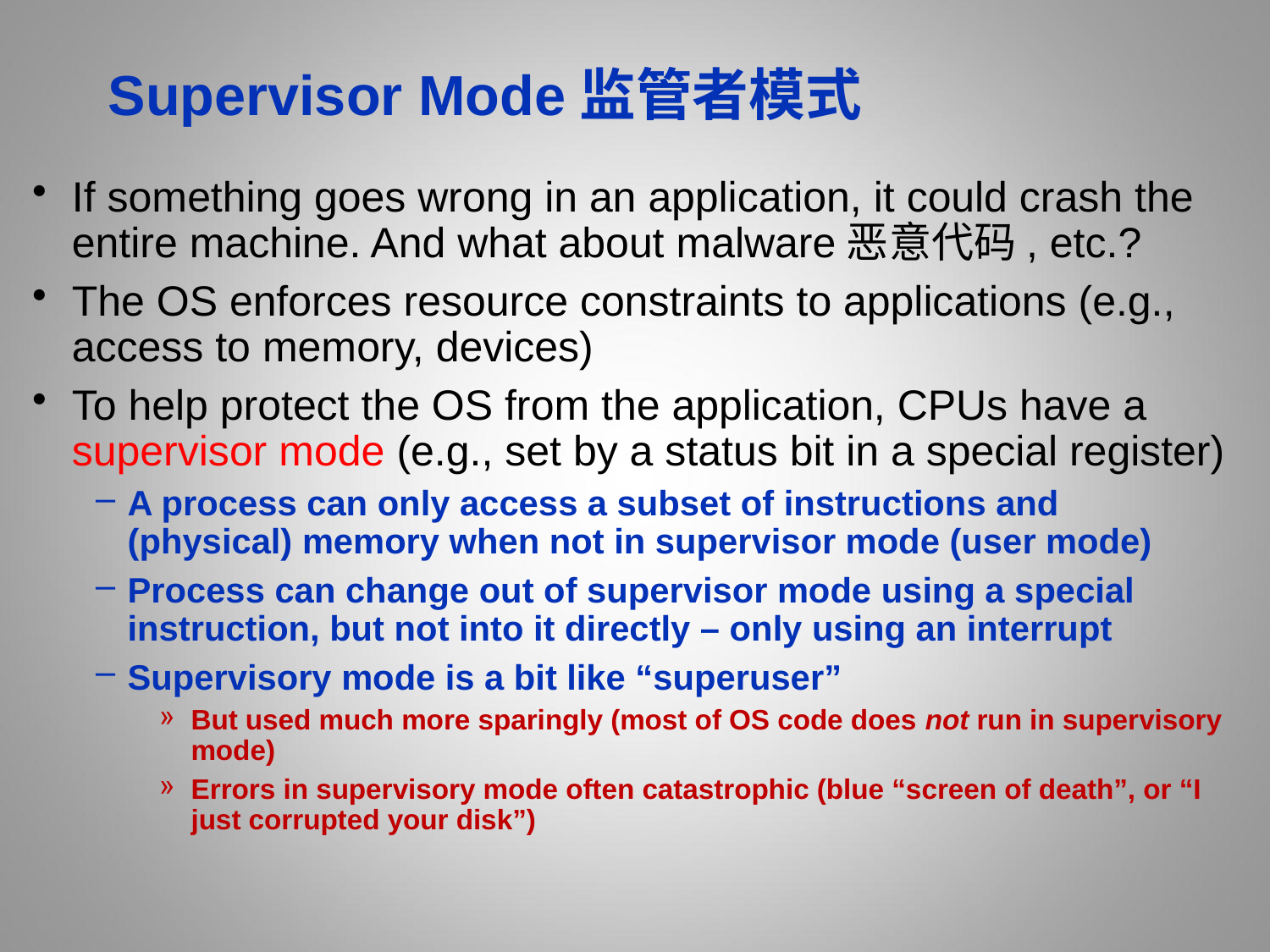

# Supervisor Mode监管者模式
If something goes wrong in an application, it could crash the entire machine. And what about malware恶意代码, etc.?
The OS enforces resource constraints to applications (e.g., access to memory, devices)
To help protect the OS from the application, CPUs have a supervisor mode (e.g., set by a status bit in a special register)
A process can only access a subset of instructions and (physical) memory when not in supervisor mode (user mode)
Process can change out of supervisor mode using a special instruction, but not into it directly – only using an interrupt
Supervisory mode is a bit like “superuser”
But used much more sparingly (most of OS code does not run in supervisory mode)
Errors in supervisory mode often catastrophic (blue “screen of death”, or “I just corrupted your disk”)